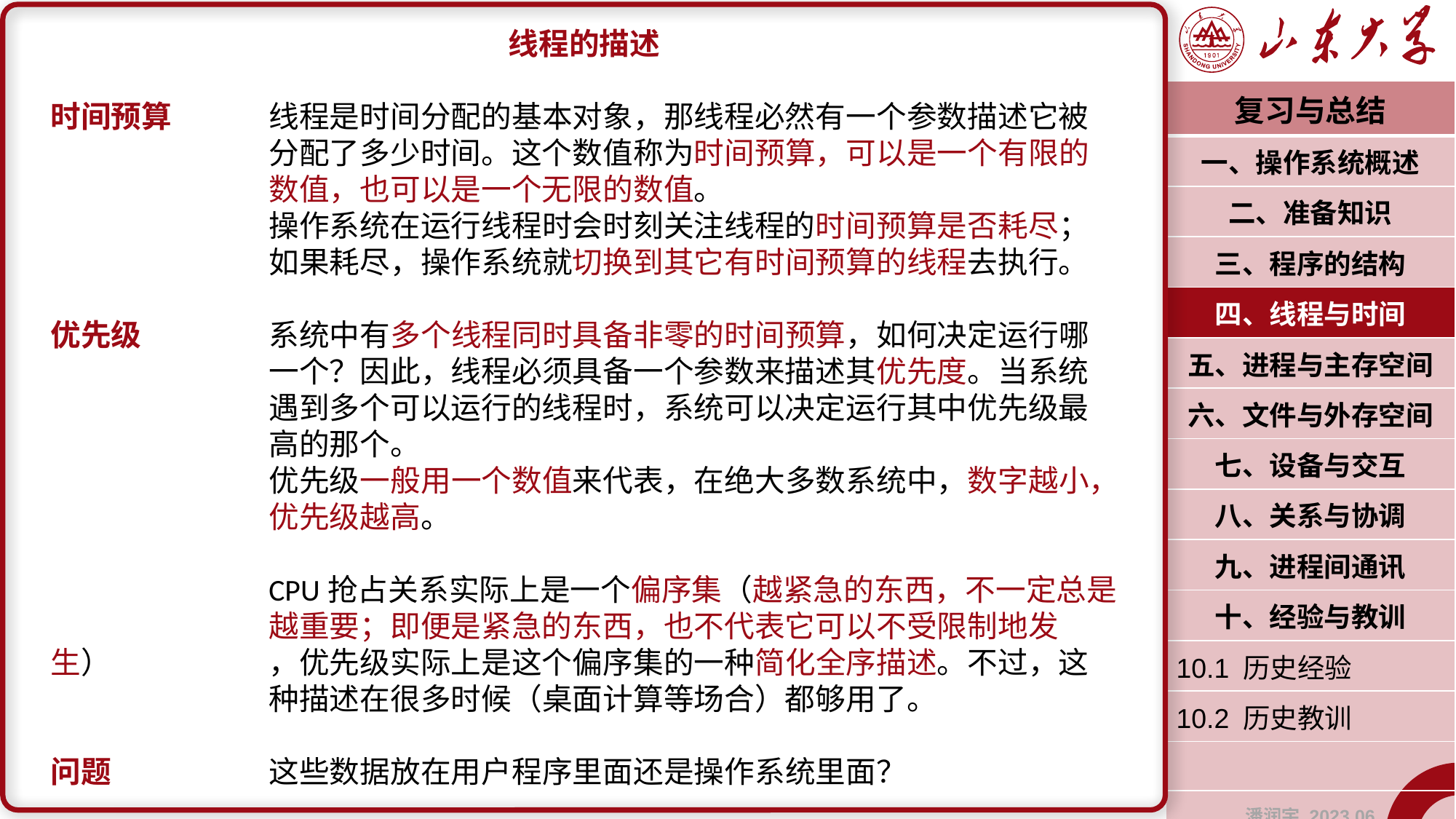

线程的描述

时间预算	线程是时间分配的基本对象，那线程必然有一个参数描述它被		分配了多少时间。这个数值称为时间预算，可以是一个有限的		数值，也可以是一个无限的数值。
		操作系统在运行线程时会时刻关注线程的时间预算是否耗尽；		如果耗尽，操作系统就切换到其它有时间预算的线程去执行。

优先级		系统中有多个线程同时具备非零的时间预算，如何决定运行哪		一个？因此，线程必须具备一个参数来描述其优先度。当系统		遇到多个可以运行的线程时，系统可以决定运行其中优先级最		高的那个。
		优先级一般用一个数值来代表，在绝大多数系统中，数字越小，		优先级越高。

		CPU抢占关系实际上是一个偏序集（越紧急的东西，不一定总是		越重要；即便是紧急的东西，也不代表它可以不受限制地发生）		，优先级实际上是这个偏序集的一种简化全序描述。不过，这		种描述在很多时候（桌面计算等场合）都够用了。

问题		这些数据放在用户程序里面还是操作系统里面？
| 复习与总结 |
| --- |
| 一、操作系统概述 |
| 二、准备知识 |
| 三、程序的结构 |
| 四、线程与时间 |
| 五、进程与主存空间 |
| 六、文件与外存空间 |
| 七、设备与交互 |
| 八、关系与协调 |
| 九、进程间通讯 |
| 十、经验与教训 |
| 10.1 历史经验 |
| 10.2 历史教训 |
|  |
| 潘润宇 2023.06 |